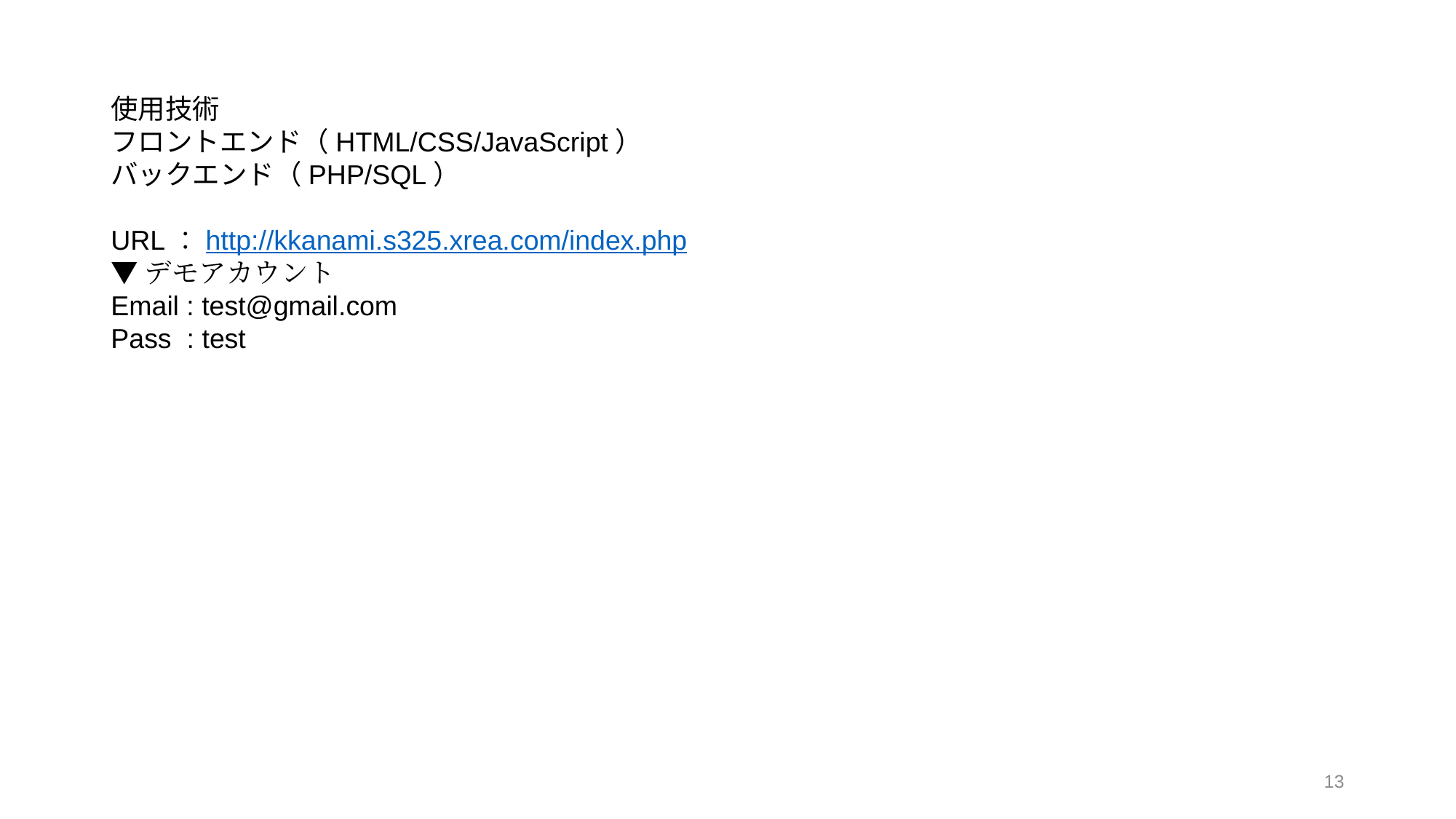

使用技術
フロントエンド（HTML/CSS/JavaScript）
バックエンド（PHP/SQL）

URL：http://kkanami.s325.xrea.com/index.php
▼デモアカウント
Email : test@gmail.com
Pass  : test
13